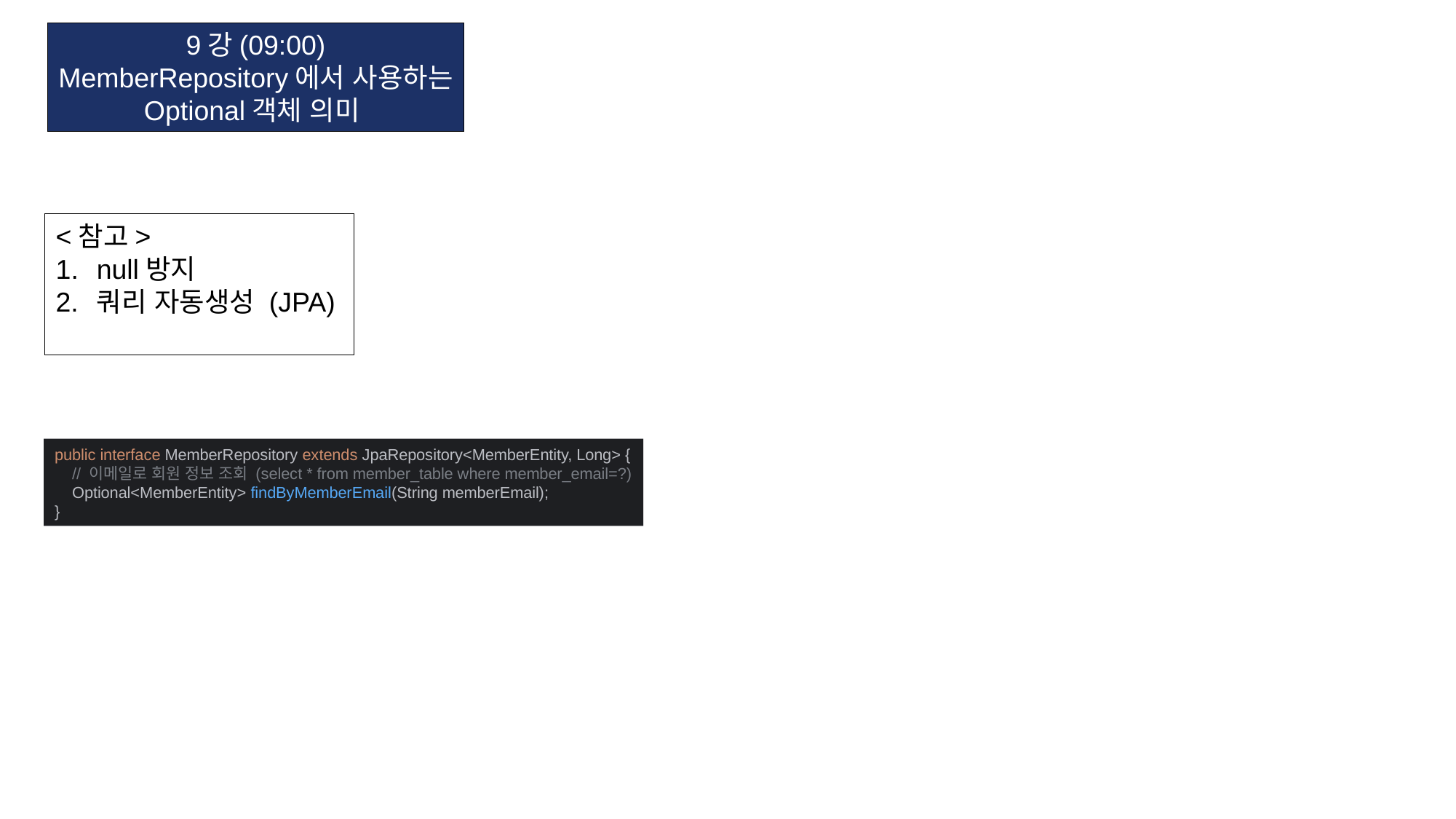

9강(09:00)
MemberRepository에서 사용하는
Optional객체 의미
<참고>
null방지
쿼리 자동생성 (JPA)

public interface MemberRepository extends JpaRepository<MemberEntity, Long> {
    // 이메일로 회원 정보 조회 (select * from member_table where member_email=?)
    Optional<MemberEntity> findByMemberEmail(String memberEmail);
}